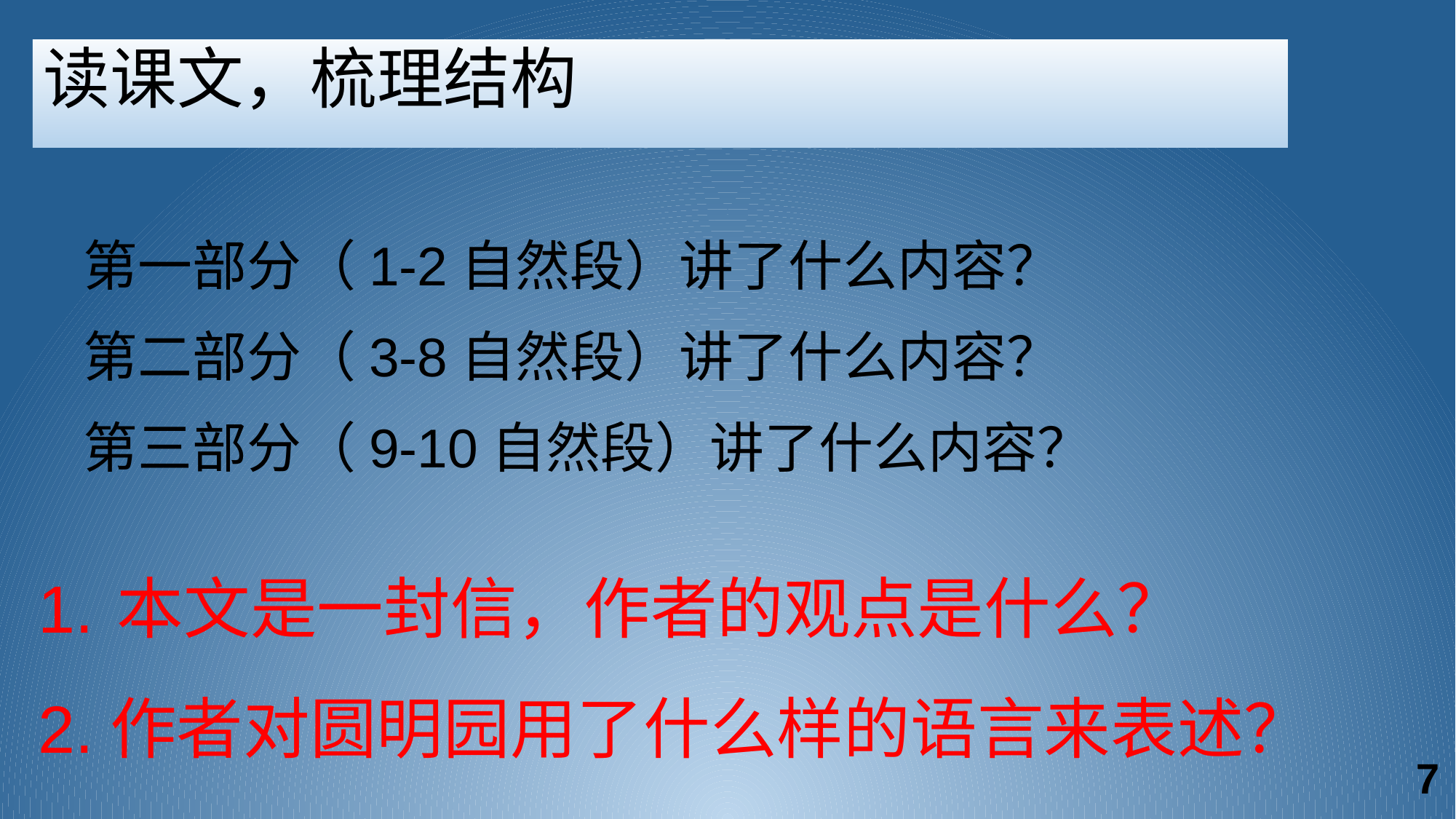

读课文，梳理结构
第一部分（1-2自然段）讲了什么内容？

第二部分（3-8自然段）讲了什么内容？

第三部分（9-10自然段）讲了什么内容？
1. 本文是一封信，作者的观点是什么？
2.作者对圆明园用了什么样的语言来表述？
7